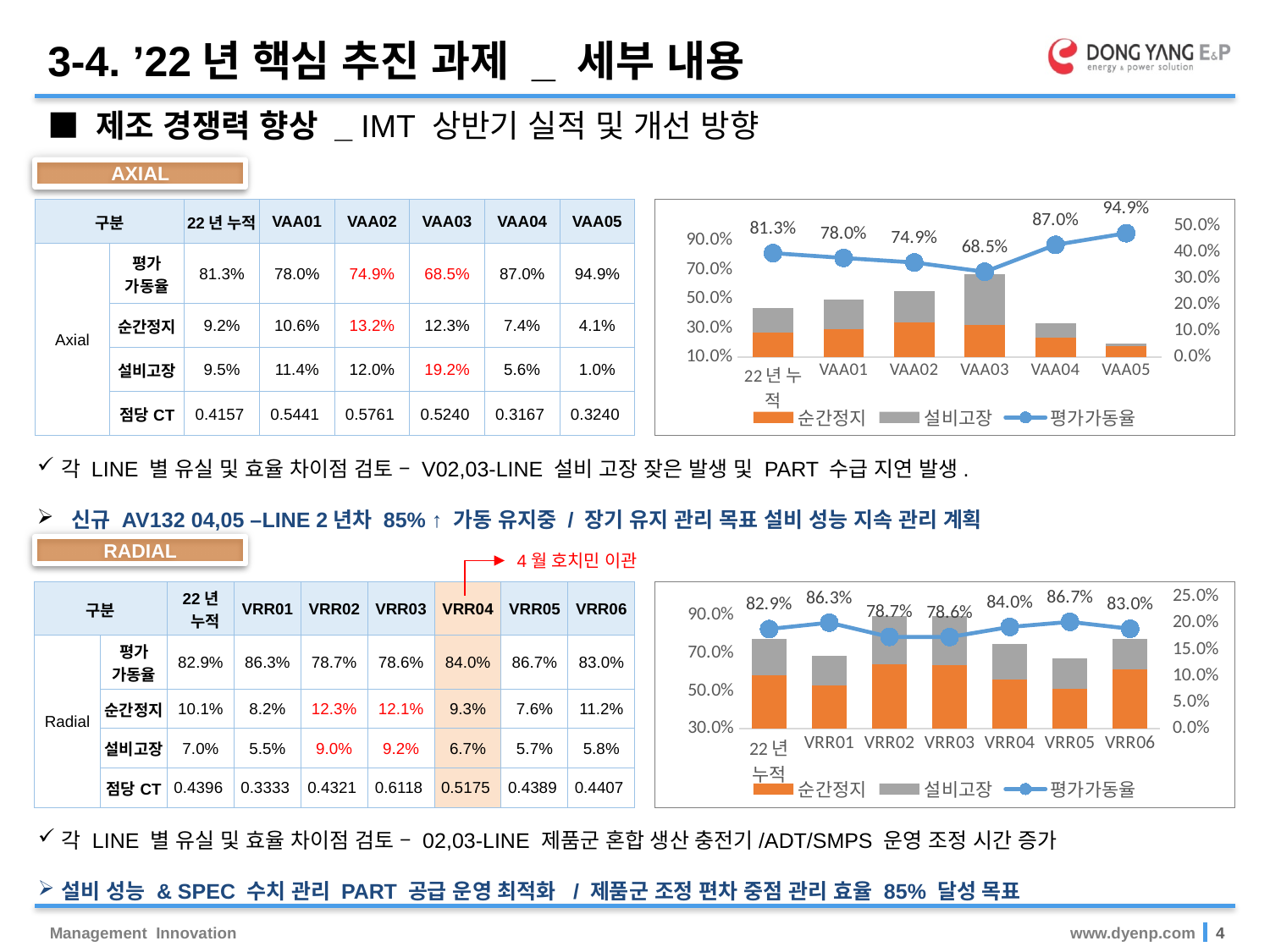

3-4. ’22년 핵심 추진 과제 _ 세부 내용
■ 제조 경쟁력 향상 _ IMT 상반기 실적 및 개선 방향

AXIAL
| 구분 |  | 22년 누적 | VAA01 | VAA02 | VAA03 | VAA04 | VAA05 |
| --- | --- | --- | --- | --- | --- | --- | --- |
| Axial | 평가 가동율 | 81.3% | 78.0% | 74.9% | 68.5% | 87.0% | 94.9% |
|  | 순간정지 | 9.2% | 10.6% | 13.2% | 12.3% | 7.4% | 4.1% |
|  | 설비고장 | 9.5% | 11.4% | 12.0% | 19.2% | 5.6% | 1.0% |
|  | 점당CT | 0.4157 | 0.5441 | 0.5761 | 0.5240 | 0.3167 | 0.3240 |

### Chart

| Category | 순간정지 | 설비고장 | 평가가동율 |
|---|---|---|---|
각 LINE 별 유실 및 효율 차이점 검토 – V02,03-LINE 설비 고장 잦은 발생 및 PART 수급 지연 발생.
 신규 AV132 04,05 –LINE 2년차 85% ↑ 가동 유지중 / 장기 유지 관리 목표 설비 성능 지속 관리 계획

RADIAL
4월 호치민 이관

### Chart

| Category | 순간정지 | 설비고장 | 평가가동율 |
|---|---|---|---|
| 구분 |  | 22년 누적 | VRR01 | VRR02 | VRR03 | VRR04 | VRR05 | VRR06 |
| --- | --- | --- | --- | --- | --- | --- | --- | --- |
| Radial | 평가 가동율 | 82.9% | 86.3% | 78.7% | 78.6% | 84.0% | 86.7% | 83.0% |
|  | 순간정지 | 10.1% | 8.2% | 12.3% | 12.1% | 9.3% | 7.6% | 11.2% |
|  | 설비고장 | 7.0% | 5.5% | 9.0% | 9.2% | 6.7% | 5.7% | 5.8% |
|  | 점당CT | 0.4396 | 0.3333 | 0.4321 | 0.6118 | 0.5175 | 0.4389 | 0.4407 |
각 LINE 별 유실 및 효율 차이점 검토 – 02,03-LINE 제품군 혼합 생산 충전기/ADT/SMPS 운영 조정 시간 증가
설비 성능 & SPEC 수치 관리 PART 공급 운영 최적화  / 제품군 조정 편차 중점 관리 효율 85% 달성 목표